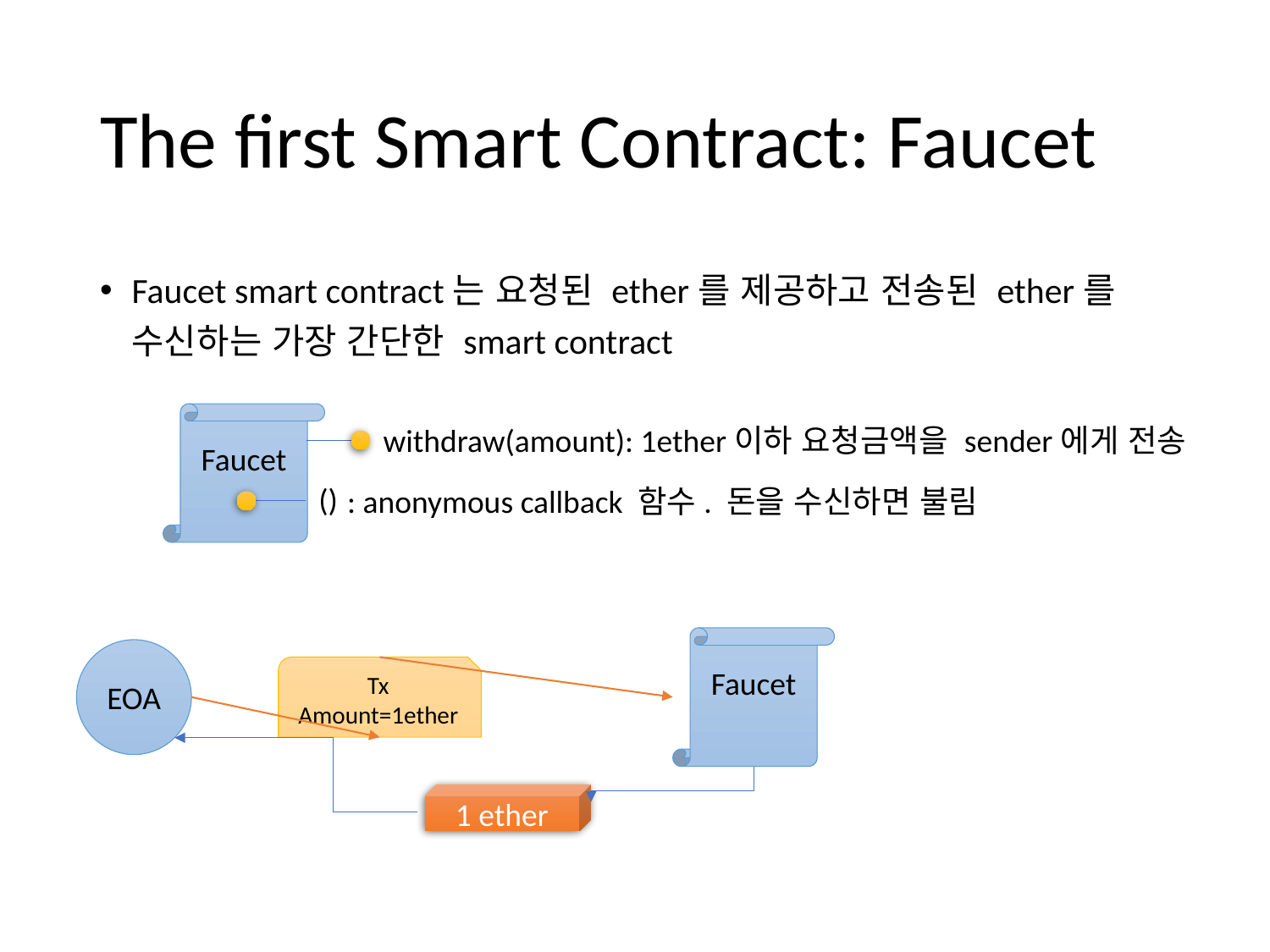

# The first Smart Contract: Faucet
Faucet smart contract는 요청된 ether를 제공하고 전송된 ether를 수신하는 가장 간단한 smart contract
Faucet

withdraw(amount): 1ether이하 요청금액을 sender에게 전송

()
: anonymous callback 함수. 돈을 수신하면 불림

Faucet

EOA
Tx
Amount=1ether
1 ether